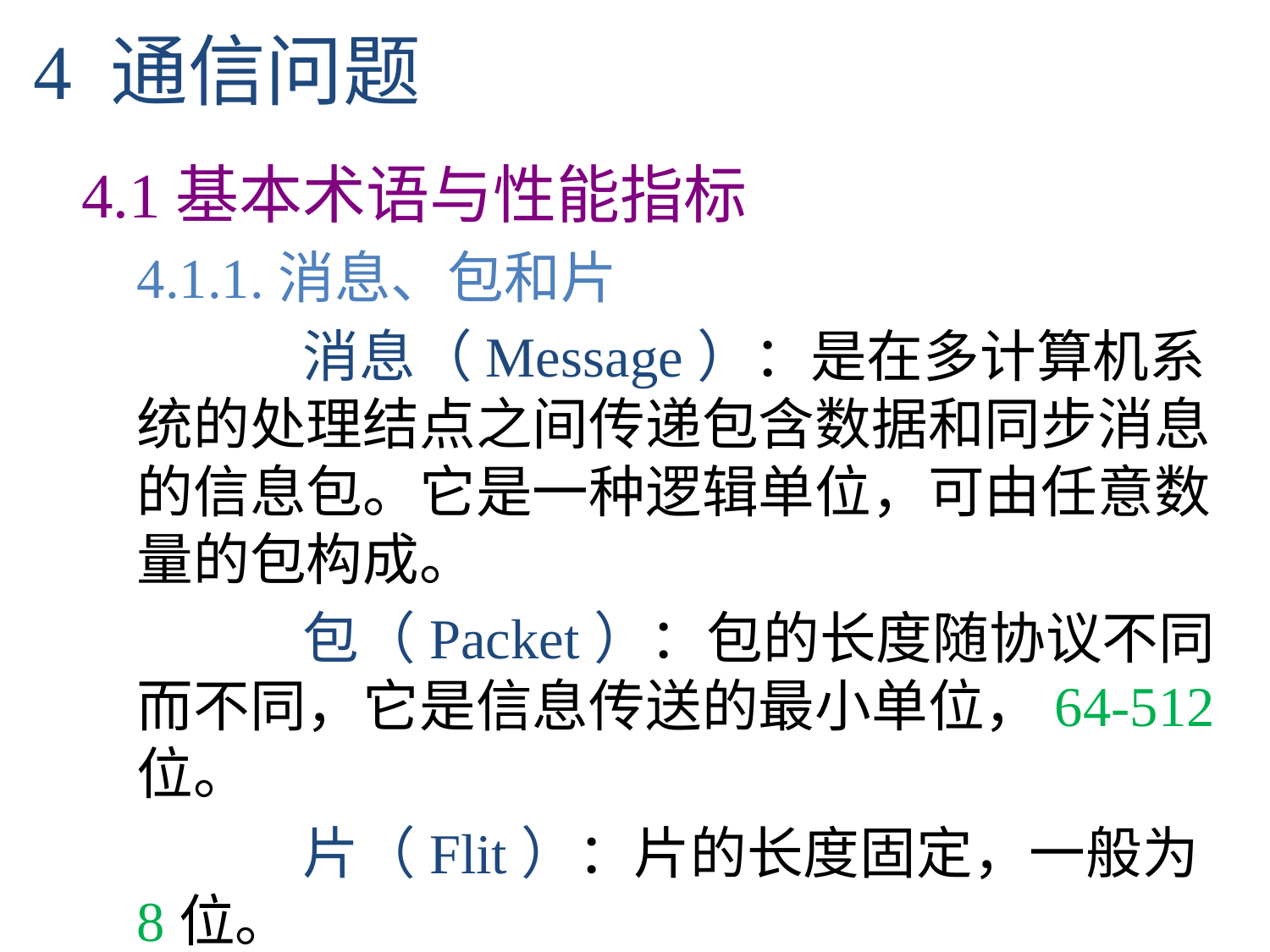

4 通信问题
	4.1基本术语与性能指标
	4.1.1.消息、包和片
		  消息（Message）：是在多计算机系统的处理结点之间传递包含数据和同步消息的信息包。它是一种逻辑单位，可由任意数量的包构成。
		  包（Packet）：包的长度随协议不同而不同，它是信息传送的最小单位，64-512位。
		  片（Flit）：片的长度固定，一般为8位。
		它们的相互关系如下图：